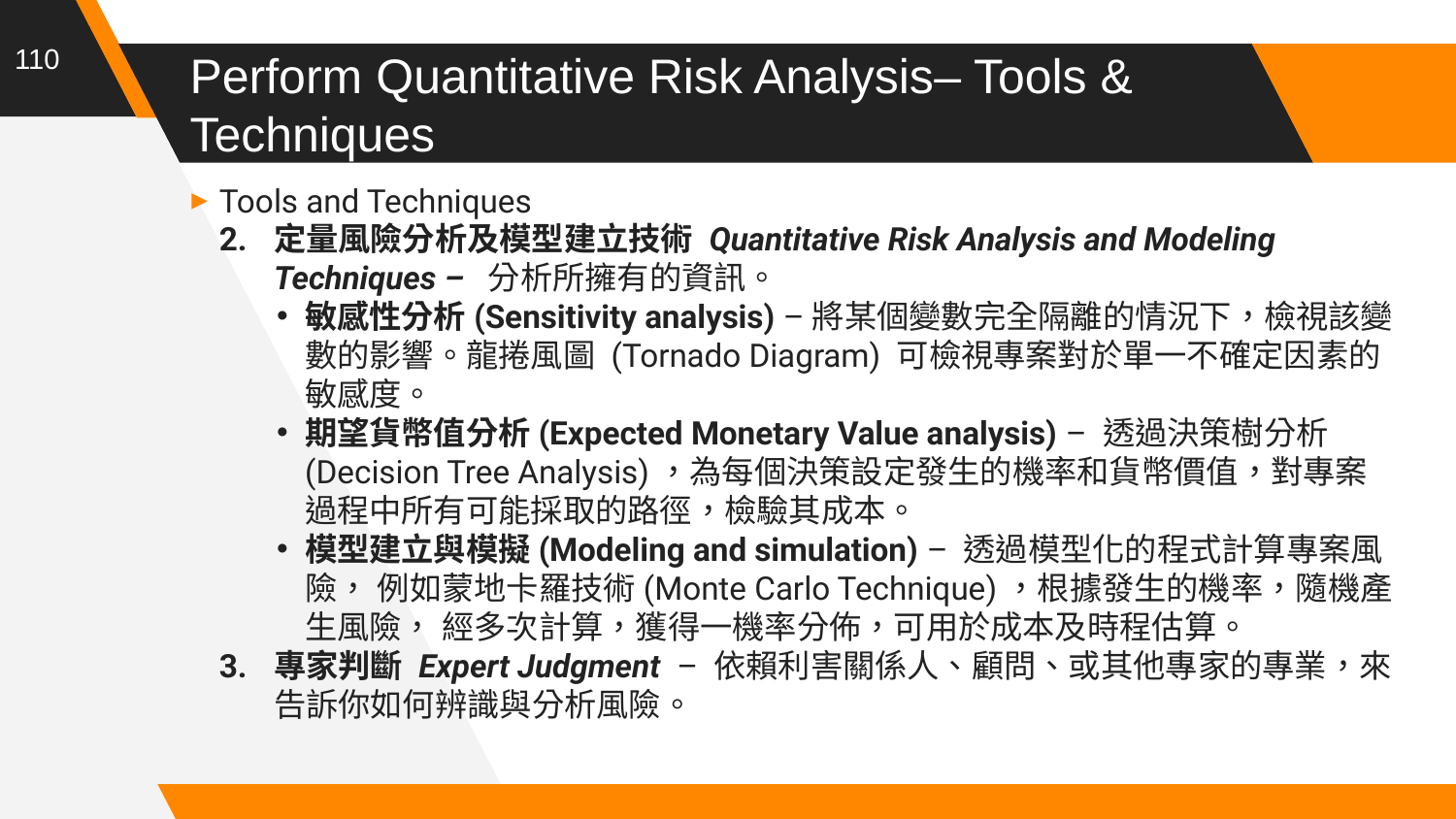

110
# Perform Quantitative Risk Analysis– Tools & Techniques
Tools and Techniques
定量風險分析及模型建立技術 Quantitative Risk Analysis and Modeling Techniques –  分析所擁有的資訊。
敏感性分析(Sensitivity analysis) –將某個變數完全隔離的情況下，檢視該變數的影響。龍捲風圖 (Tornado Diagram) 可檢視專案對於單一不確定因素的敏感度。
期望貨幣值分析(Expected Monetary Value analysis) – 透過決策樹分析(Decision Tree Analysis)，為每個決策設定發生的機率和貨幣價值，對專案過程中所有可能採取的路徑，檢驗其成本。
模型建立與模擬(Modeling and simulation) – 透過模型化的程式計算專案風險， 例如蒙地卡羅技術(Monte Carlo Technique)，根據發生的機率，隨機產生風險， 經多次計算，獲得一機率分佈，可用於成本及時程估算。
專家判斷 Expert Judgment  – 依賴利害關係人、顧問、或其他專家的專業，來告訴你如何辨識與分析風險。